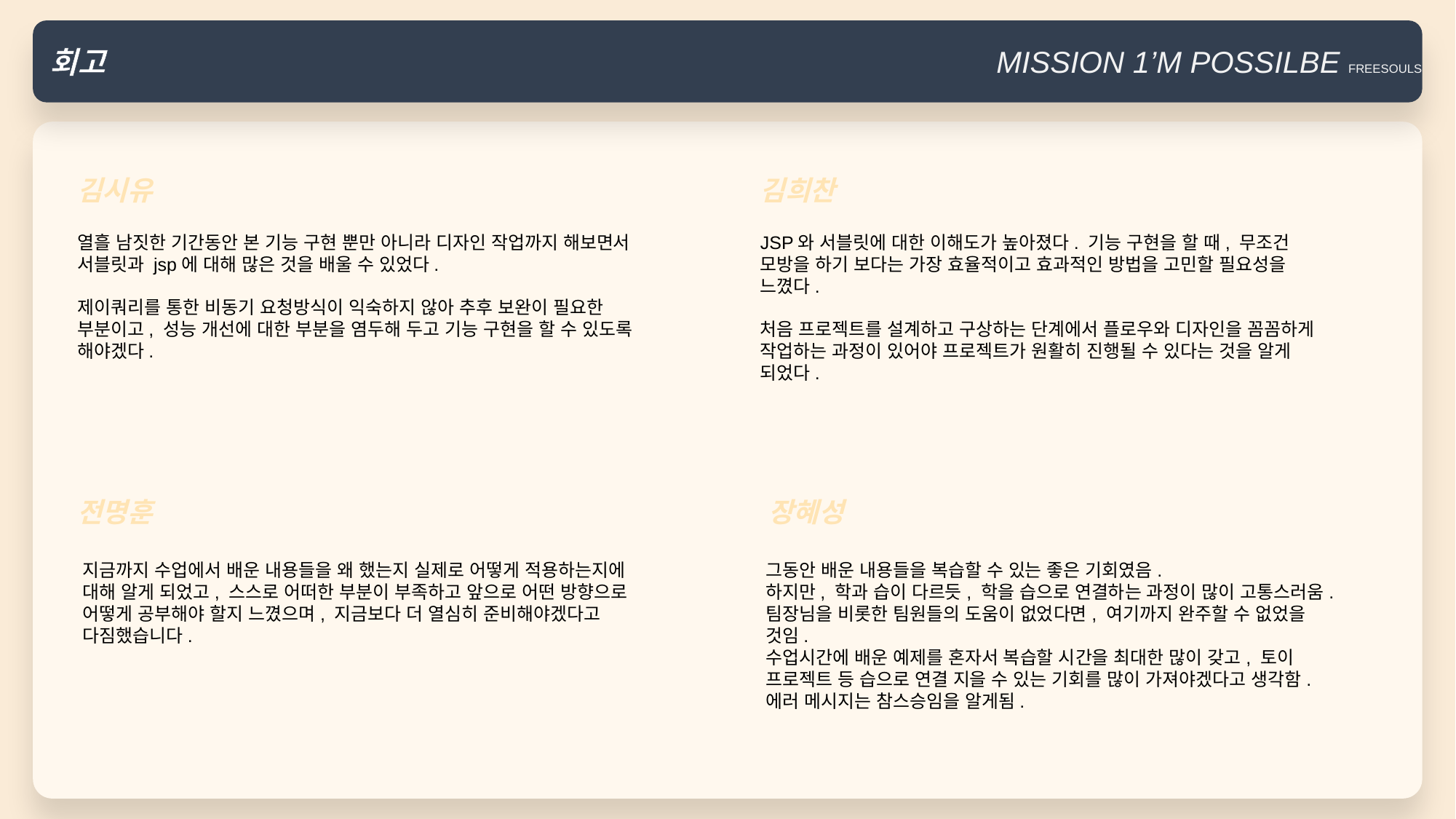

회고
MISSION 1’M POSSILBE FREESOULS

김시유
김희찬
열흘 남짓한 기간동안 본 기능 구현 뿐만 아니라 디자인 작업까지 해보면서 서블릿과 jsp에 대해 많은 것을 배울 수 있었다.
제이쿼리를 통한 비동기 요청방식이 익숙하지 않아 추후 보완이 필요한 부분이고, 성능 개선에 대한 부분을 염두해 두고 기능 구현을 할 수 있도록 해야겠다.
JSP와 서블릿에 대한 이해도가 높아졌다. 기능 구현을 할 때, 무조건 모방을 하기 보다는 가장 효율적이고 효과적인 방법을 고민할 필요성을 느꼈다.

처음 프로젝트를 설계하고 구상하는 단계에서 플로우와 디자인을 꼼꼼하게 작업하는 과정이 있어야 프로젝트가 원활히 진행될 수 있다는 것을 알게 되었다.
전명훈
장혜성
지금까지 수업에서 배운 내용들을 왜 했는지 실제로 어떻게 적용하는지에 대해 알게 되었고, 스스로 어떠한 부분이 부족하고 앞으로 어떤 방향으로 어떻게 공부해야 할지 느꼈으며, 지금보다 더 열심히 준비해야겠다고 다짐했습니다.
그동안 배운 내용들을 복습할 수 있는 좋은 기회였음.
하지만, 학과 습이 다르듯, 학을 습으로 연결하는 과정이 많이 고통스러움.
팀장님을 비롯한 팀원들의 도움이 없었다면, 여기까지 완주할 수 없었을 것임.
수업시간에 배운 예제를 혼자서 복습할 시간을 최대한 많이 갖고, 토이 프로젝트 등 습으로 연결 지을 수 있는 기회를 많이 가져야겠다고 생각함.
에러 메시지는 참스승임을 알게됨.